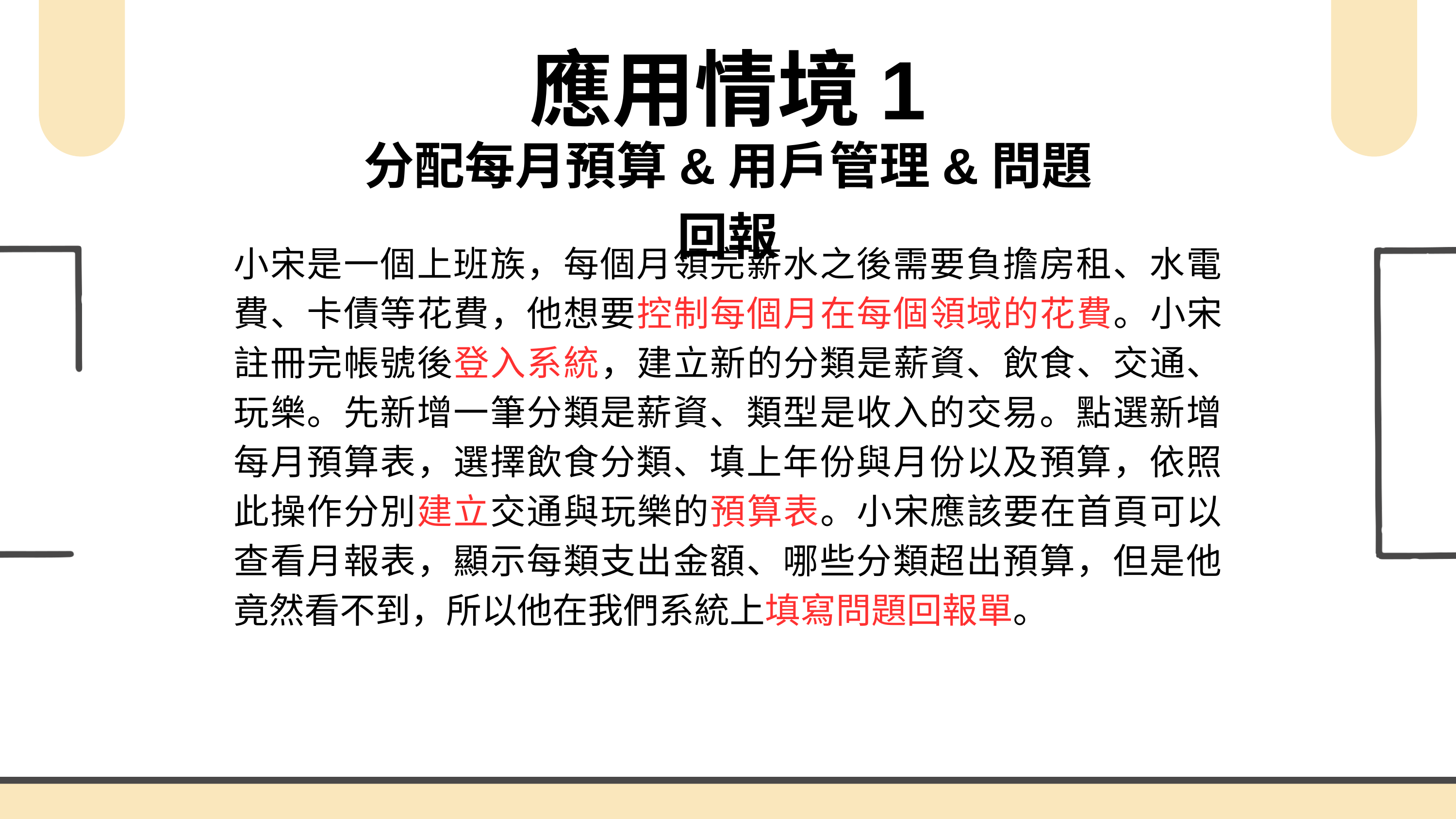

應用情境1
分配每月預算&用戶管理&問題回報
小宋是一個上班族，每個月領完薪水之後需要負擔房租、水電費、卡債等花費，他想要控制每個月在每個領域的花費。小宋註冊完帳號後登入系統，建立新的分類是薪資、飲食、交通、玩樂。先新增一筆分類是薪資、類型是收入的交易。點選新增每月預算表，選擇飲食分類、填上年份與月份以及預算，依照此操作分別建立交通與玩樂的預算表。小宋應該要在首頁可以查看月報表，顯示每類支出金額、哪些分類超出預算，但是他竟然看不到，所以他在我們系統上填寫問題回報單。